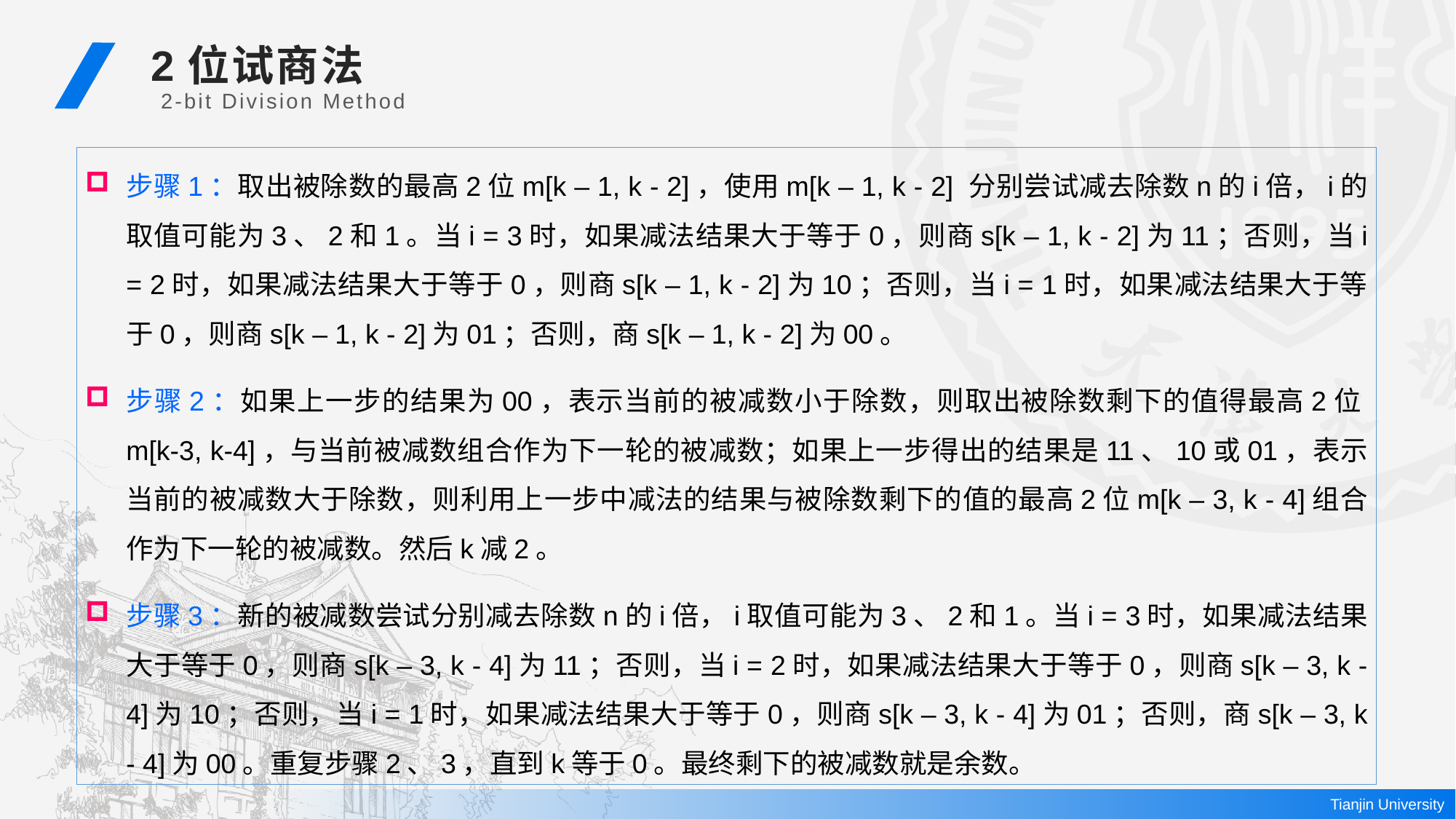

2位试商法
2-bit Division Method
步骤1：取出被除数的最高2位m[k – 1, k - 2]，使用m[k – 1, k - 2] 分别尝试减去除数n的i倍，i的取值可能为3、2和1。当i = 3时，如果减法结果大于等于0，则商s[k – 1, k - 2]为11；否则，当i = 2时，如果减法结果大于等于0，则商s[k – 1, k - 2]为10；否则，当i = 1时，如果减法结果大于等于0，则商s[k – 1, k - 2]为01；否则，商s[k – 1, k - 2]为00。
步骤2：如果上一步的结果为00，表示当前的被减数小于除数，则取出被除数剩下的值得最高2位m[k-3, k-4]，与当前被减数组合作为下一轮的被减数；如果上一步得出的结果是11、10或01，表示当前的被减数大于除数，则利用上一步中减法的结果与被除数剩下的值的最高2位m[k – 3, k - 4]组合作为下一轮的被减数。然后k减2。
步骤3：新的被减数尝试分别减去除数n的i倍，i取值可能为3、2和1。当i = 3时，如果减法结果大于等于0，则商s[k – 3, k - 4]为11；否则，当i = 2时，如果减法结果大于等于0，则商s[k – 3, k - 4]为10；否则，当i = 1时，如果减法结果大于等于0，则商s[k – 3, k - 4]为01；否则，商s[k – 3, k - 4]为00。重复步骤2、3，直到k等于0。最终剩下的被减数就是余数。